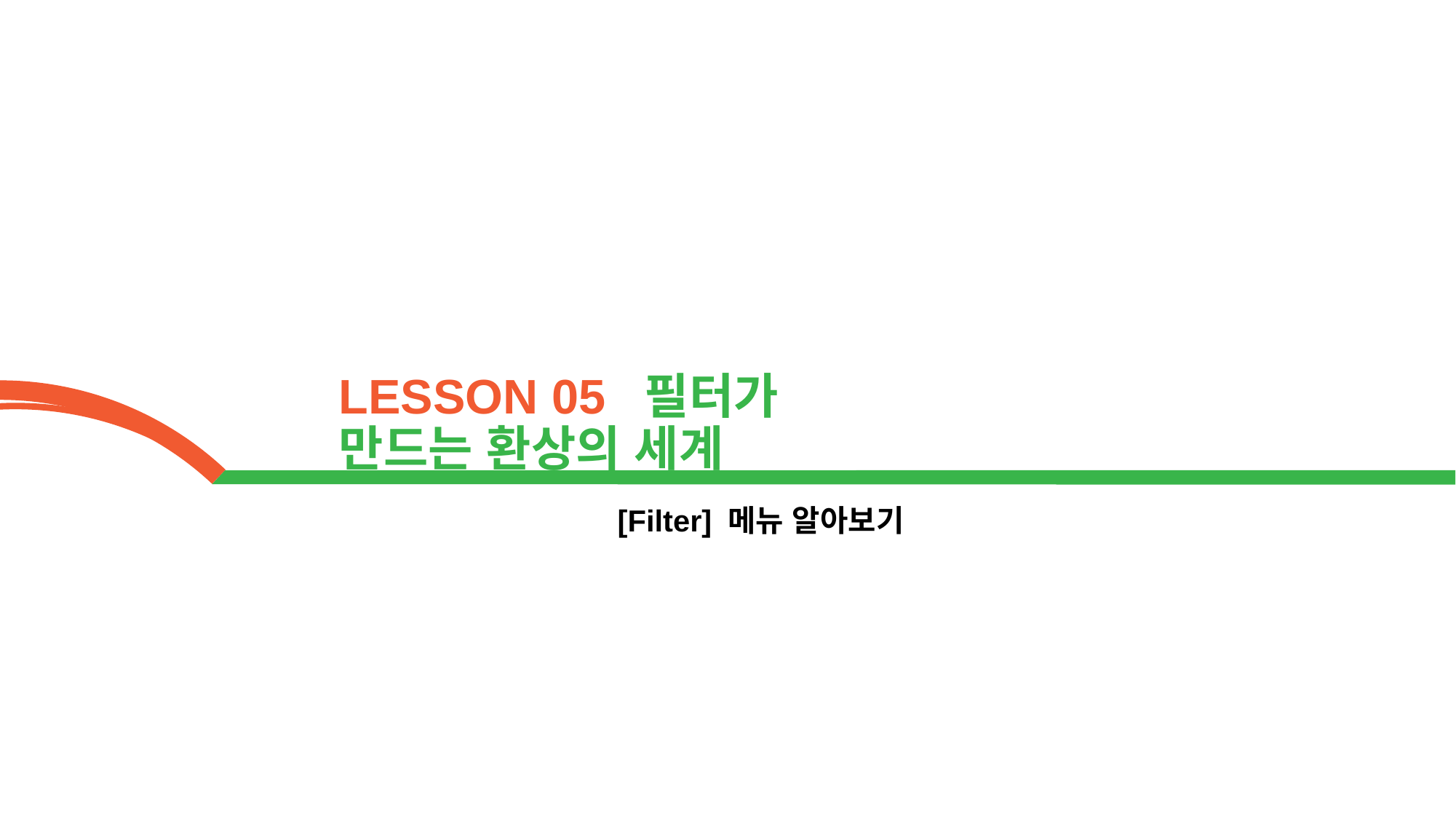

LESSON 05  필터가 만드는 환상의 세계
[Filter] 메뉴 알아보기